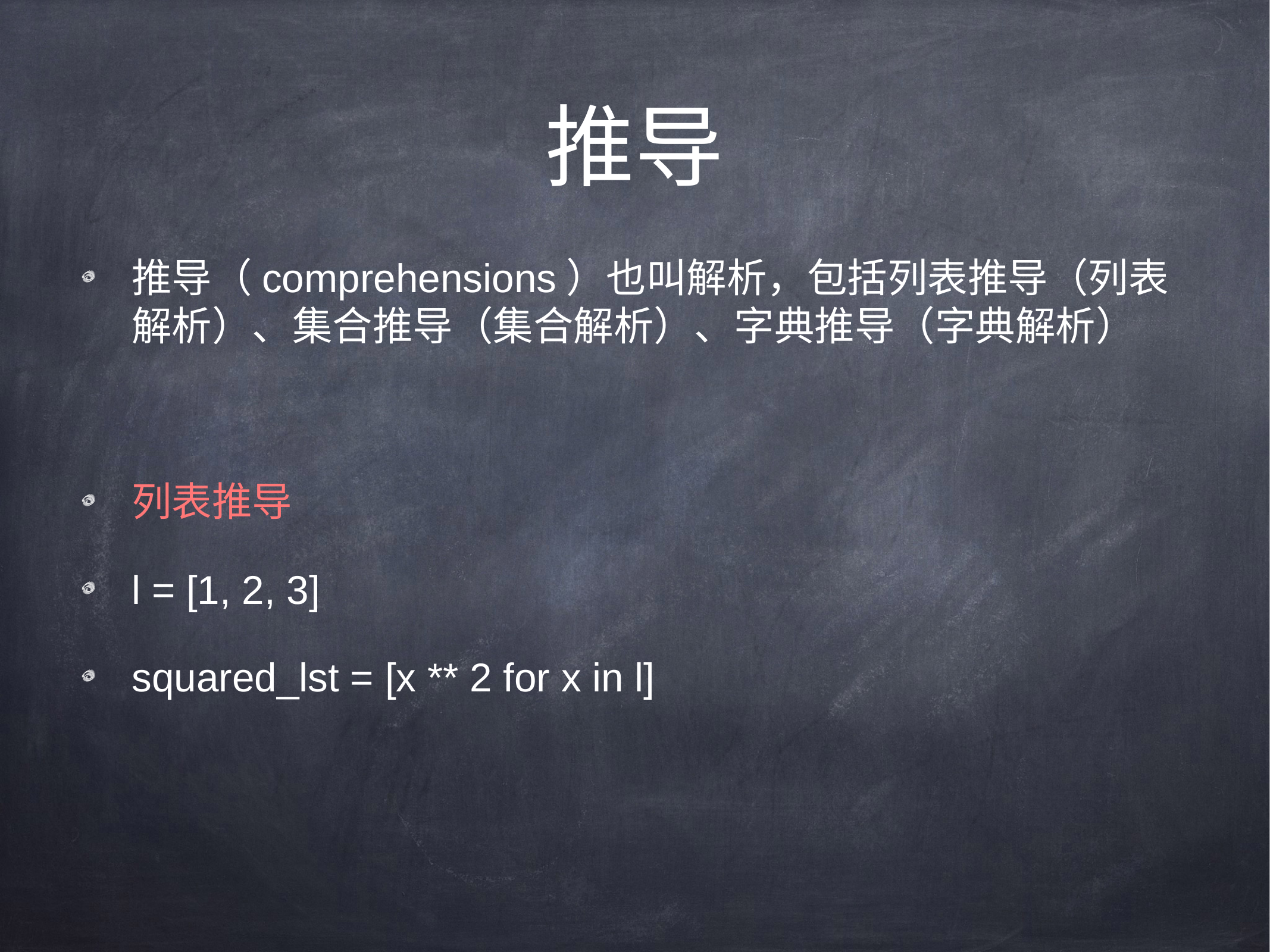

# 推导
推导（comprehensions）也叫解析，包括列表推导（列表解析）、集合推导（集合解析）、字典推导（字典解析）

列表推导
l = [1, 2, 3]
squared_lst = [x ** 2 for x in l]